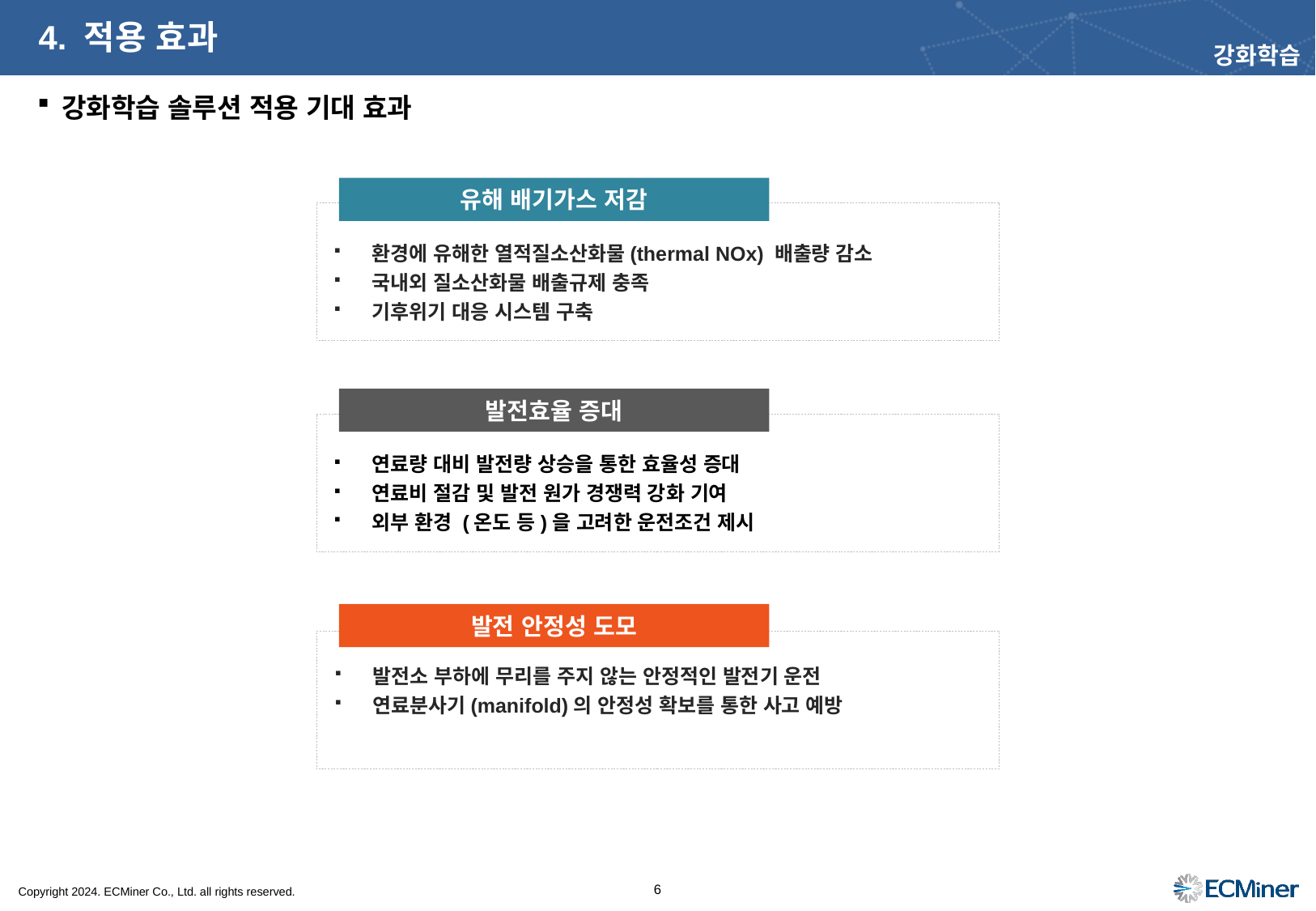

# 4. 적용 효과
강화학습
강화학습 솔루션 적용 기대 효과
유해 배기가스 저감

환경에 유해한 열적질소산화물(thermal NOx) 배출량 감소
국내외 질소산화물 배출규제 충족
기후위기 대응 시스템 구축
발전효율 증대

연료량 대비 발전량 상승을 통한 효율성 증대
연료비 절감 및 발전 원가 경쟁력 강화 기여
외부 환경 (온도 등)을 고려한 운전조건 제시

발전 안정성 도모

발전소 부하에 무리를 주지 않는 안정적인 발전기 운전
연료분사기(manifold)의 안정성 확보를 통한 사고 예방